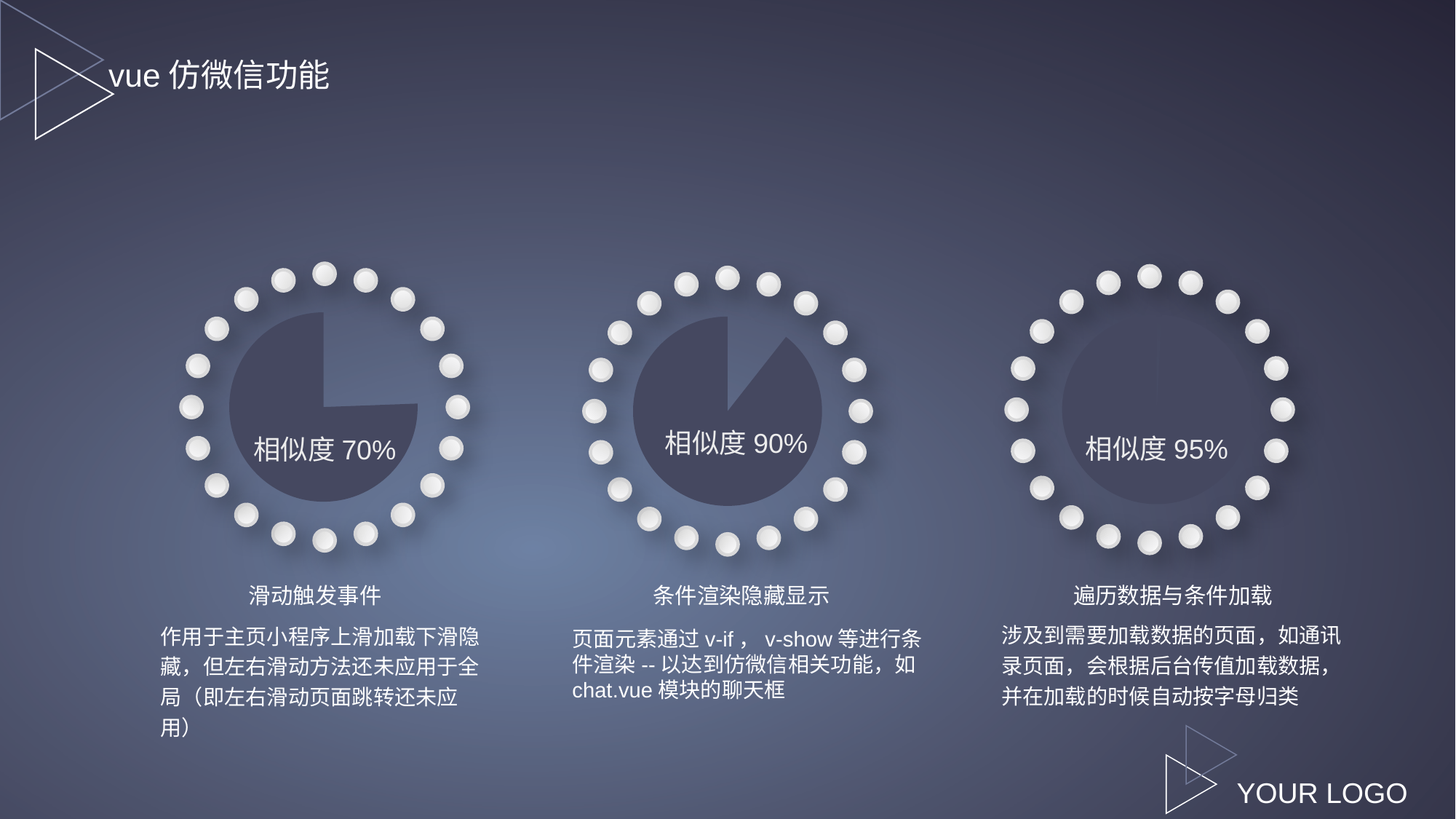

vue仿微信功能

相似度90%
相似度95%
相似度70%
滑动触发事件
遍历数据与条件加载
条件渲染隐藏显示
涉及到需要加载数据的页面，如通讯录页面，会根据后台传值加载数据，并在加载的时候自动按字母归类
作用于主页小程序上滑加载下滑隐藏，但左右滑动方法还未应用于全局（即左右滑动页面跳转还未应用）
页面元素通过v-if，v-show等进行条件渲染--以达到仿微信相关功能，如chat.vue模块的聊天框